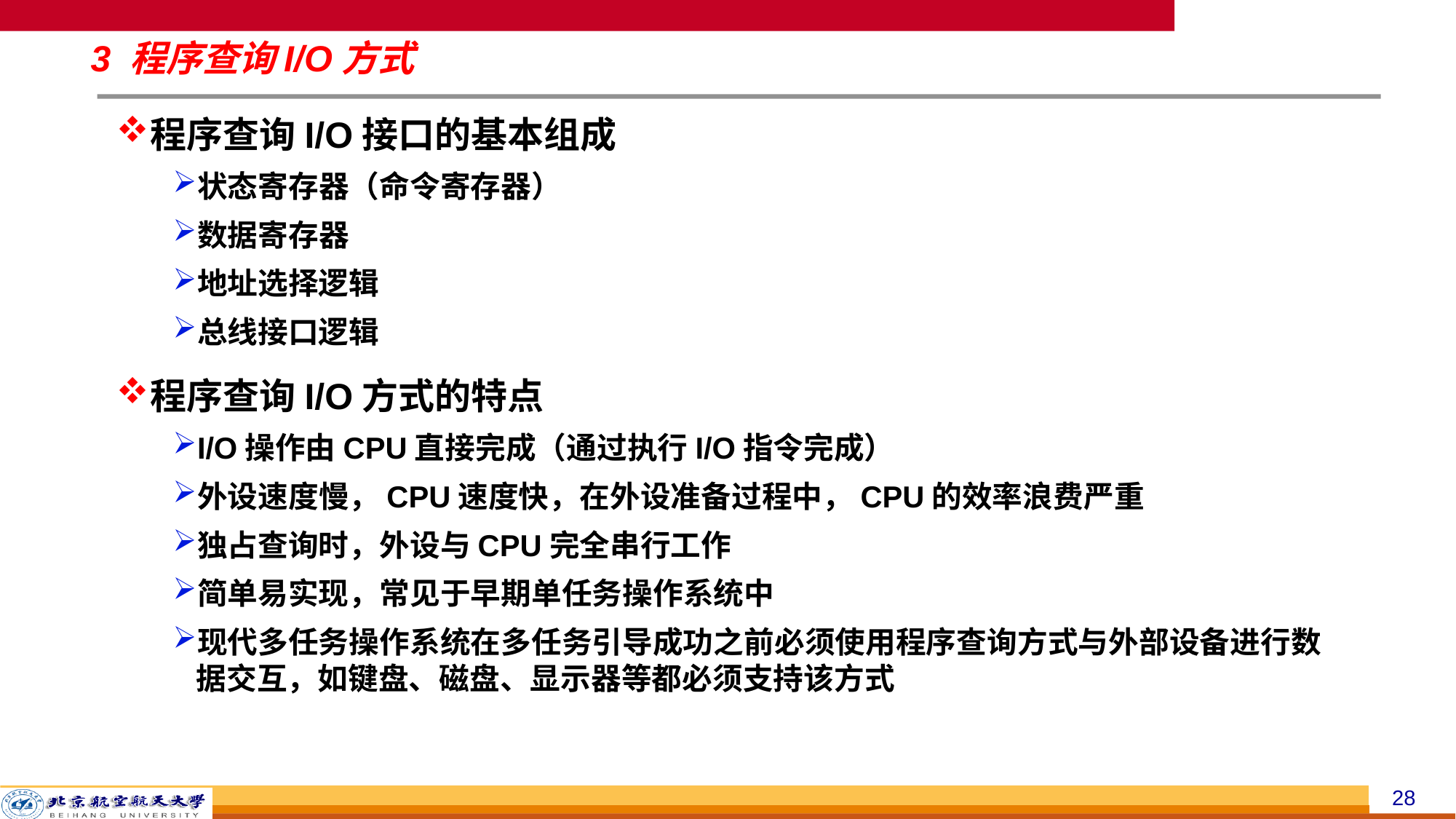

# 3 程序查询I/O方式
程序查询I/O接口的基本组成
状态寄存器（命令寄存器）
数据寄存器
地址选择逻辑
总线接口逻辑
程序查询I/O方式的特点
I/O操作由CPU直接完成（通过执行I/O指令完成）
外设速度慢，CPU速度快，在外设准备过程中，CPU的效率浪费严重
独占查询时，外设与CPU完全串行工作
简单易实现，常见于早期单任务操作系统中
现代多任务操作系统在多任务引导成功之前必须使用程序查询方式与外部设备进行数据交互，如键盘、磁盘、显示器等都必须支持该方式